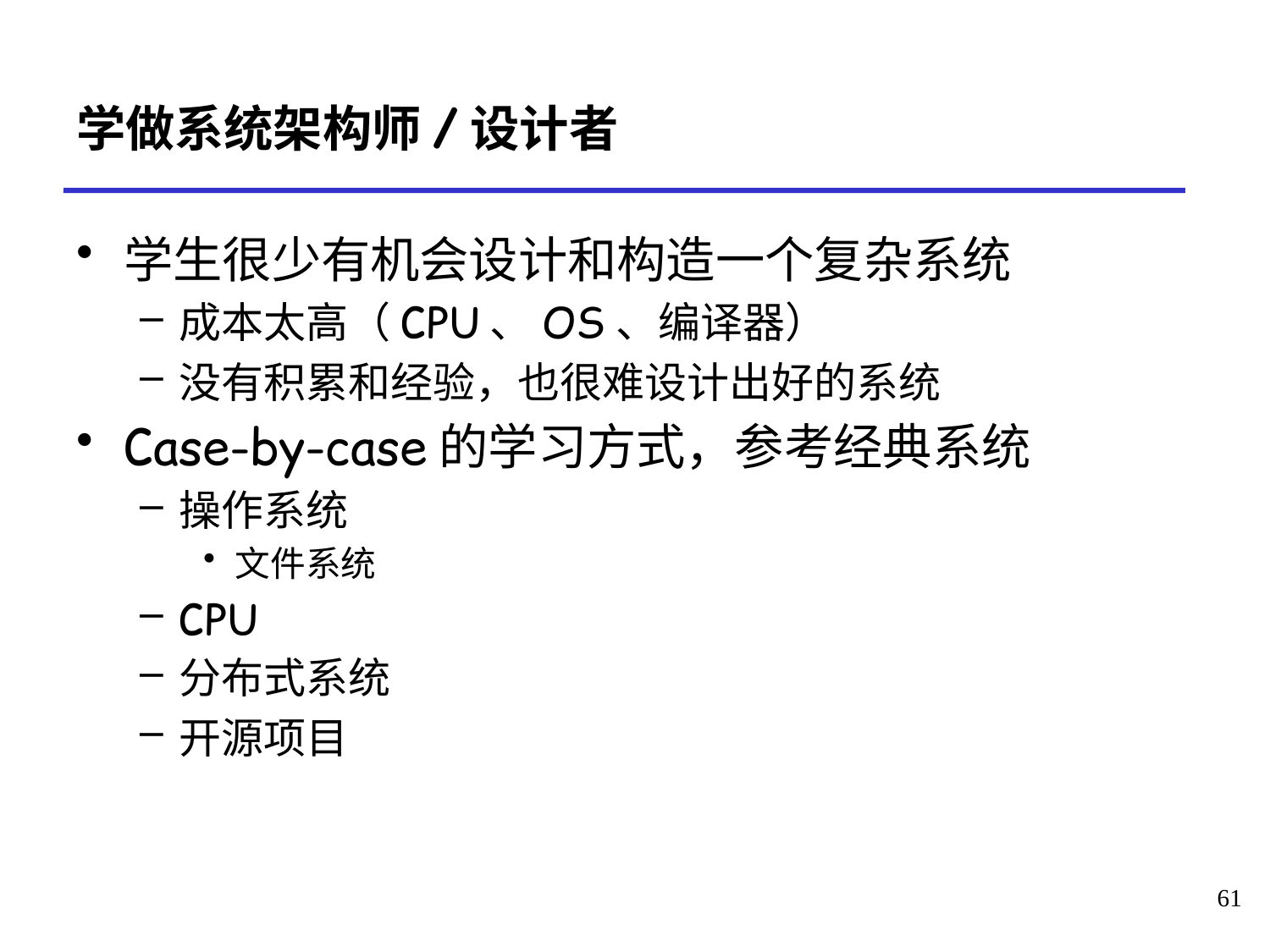

# 学做系统架构师/设计者
学生很少有机会设计和构造一个复杂系统
成本太高（CPU、OS、编译器）
没有积累和经验，也很难设计出好的系统
Case-by-case的学习方式，参考经典系统
操作系统
文件系统
CPU
分布式系统
开源项目

61